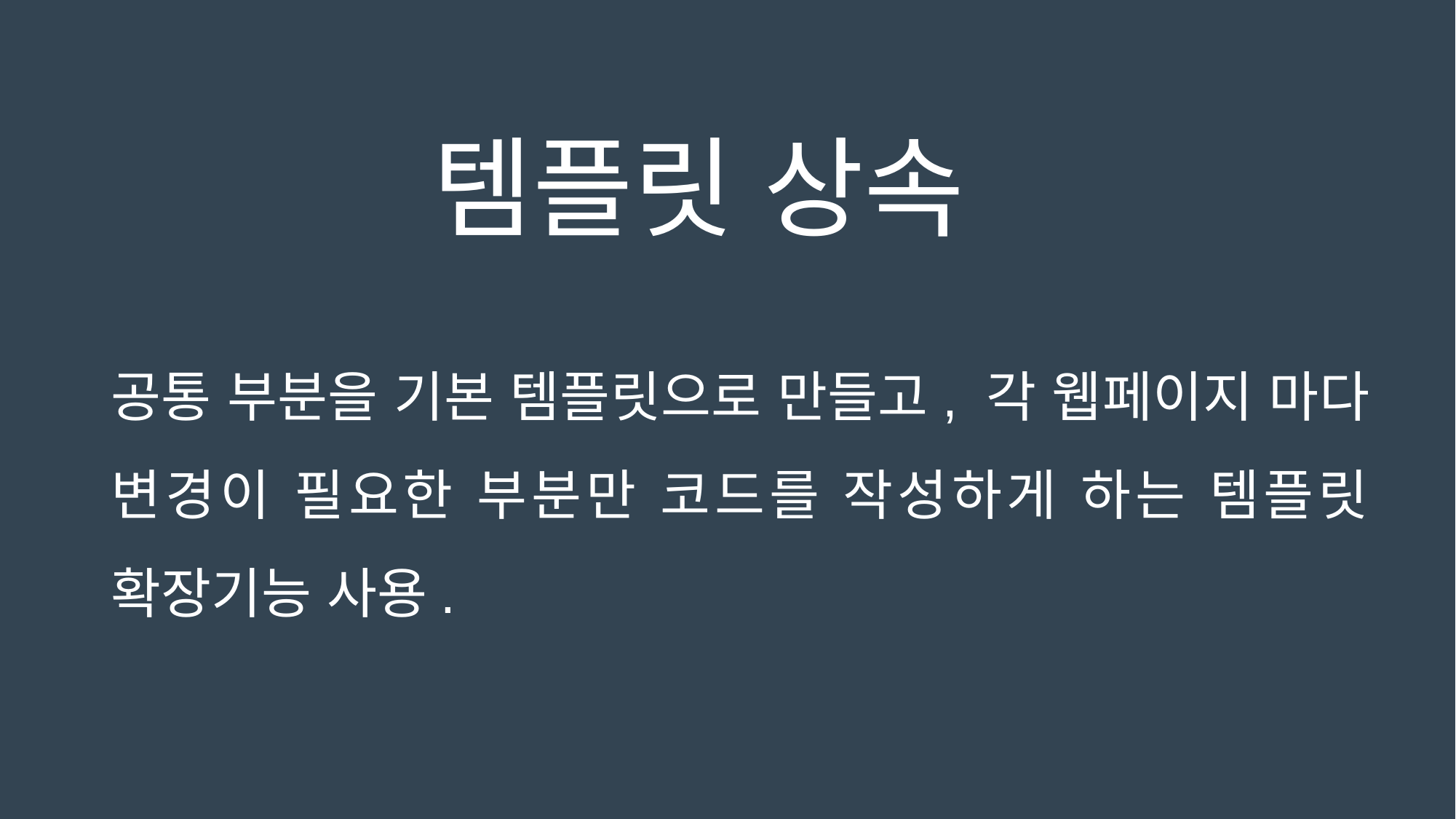

템플릿 상속
공통 부분을 기본 템플릿으로 만들고, 각 웹페이지 마다 변경이 필요한 부분만 코드를 작성하게 하는 템플릿 확장기능 사용.